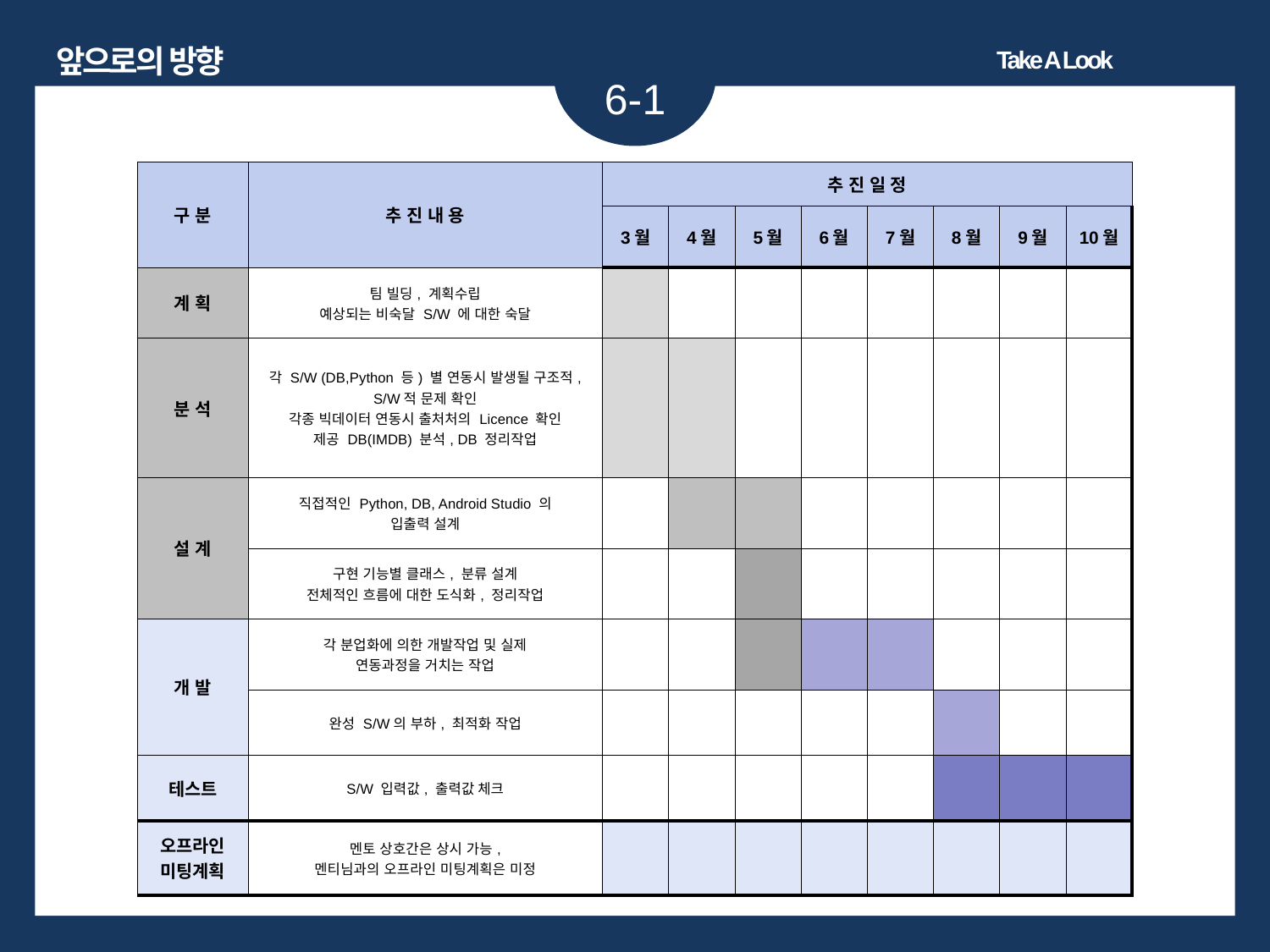

앞으로의 방향
Take A Look
6-1
ㅇ

| 구 분 | 추 진 내 용 | 추 진 일 정 |  |  |  |  |  |  |  |
| --- | --- | --- | --- | --- | --- | --- | --- | --- | --- |
|  |  | 3월 | 4월 | 5월 | 6월 | 7월 | 8월 | 9월 | 10월 |
| 계 획 | 팀 빌딩, 계획수립 예상되는 비숙달 S/W 에 대한 숙달 |  |  |  |  |  |  |  |  |
| 분 석 | 각 S/W (DB,Python 등) 별 연동시 발생될 구조적, S/W적 문제 확인 각종 빅데이터 연동시 출처처의 Licence 확인 제공 DB(IMDB) 분석, DB 정리작업 |  |  |  |  |  |  |  |  |
|  |  |  |  |  |  |  |  |  |  |
| 설 계 | 직접적인 Python, DB, Android Studio 의 입출력 설계 |  |  |  |  |  |  |  |  |
|  | 구현 기능별 클래스, 분류 설계 전체적인 흐름에 대한 도식화, 정리작업 |  |  |  |  |  |  |  |  |
| 개 발 | 각 분업화에 의한 개발작업 및 실제 연동과정을 거치는 작업 |  |  |  |  |  |  |  |  |
|  | 완성 S/W의 부하, 최적화 작업 |  |  |  |  |  |  |  |  |
| 테스트 | S/W 입력값, 출력값 체크 |  |  |  |  |  |  |  |  |
| 오프라인 미팅계획 | 멘토 상호간은 상시 가능, 멘티님과의 오프라인 미팅계획은 미정 |  |  |  |  |  |  |  |  |